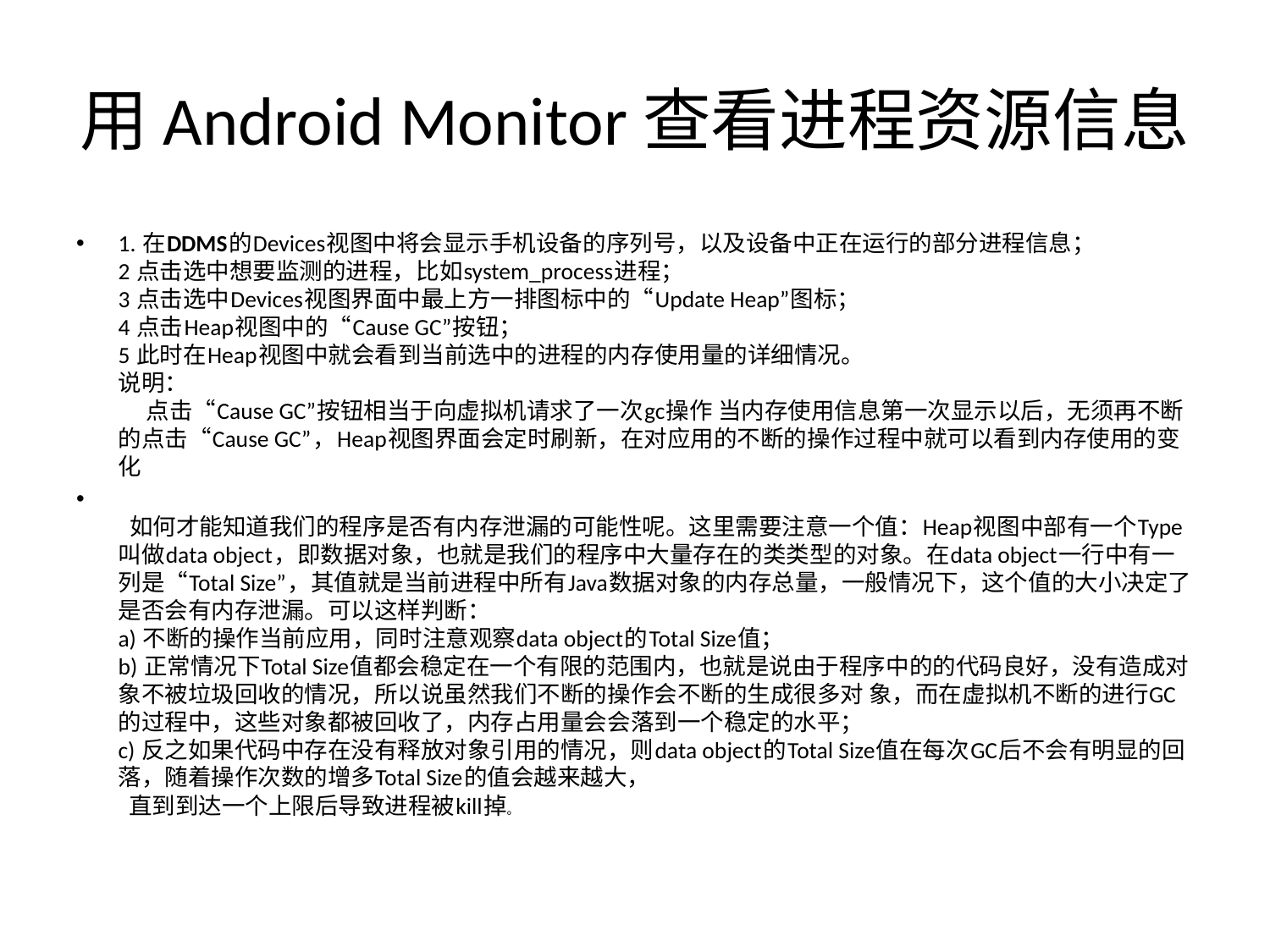

# 用Android Monitor查看进程资源信息
1. 在DDMS的Devices视图中将会显示手机设备的序列号，以及设备中正在运行的部分进程信息；
2 点击选中想要监测的进程，比如system_process进程；
3 点击选中Devices视图界面中最上方一排图标中的“Update Heap”图标；
4 点击Heap视图中的“Cause GC”按钮；
5 此时在Heap视图中就会看到当前选中的进程的内存使用量的详细情况。
说明：
	点击“Cause GC”按钮相当于向虚拟机请求了一次gc操作 当内存使用信息第一次显示以后，无须再不断的点击“Cause GC”，Heap视图界面会定时刷新，在对应用的不断的操作过程中就可以看到内存使用的变化
  如何才能知道我们的程序是否有内存泄漏的可能性呢。这里需要注意一个值：Heap视图中部有一个Type叫做data object，即数据对象，也就是我们的程序中大量存在的类类型的对象。在data object一行中有一列是“Total Size”，其值就是当前进程中所有Java数据对象的内存总量，一般情况下，这个值的大小决定了是否会有内存泄漏。可以这样判断：
a) 不断的操作当前应用，同时注意观察data object的Total Size值；
b) 正常情况下Total Size值都会稳定在一个有限的范围内，也就是说由于程序中的的代码良好，没有造成对象不被垃圾回收的情况，所以说虽然我们不断的操作会不断的生成很多对 象，而在虚拟机不断的进行GC的过程中，这些对象都被回收了，内存占用量会会落到一个稳定的水平；
c) 反之如果代码中存在没有释放对象引用的情况，则data object的Total Size值在每次GC后不会有明显的回落，随着操作次数的增多Total Size的值会越来越大，
  直到到达一个上限后导致进程被kill掉。